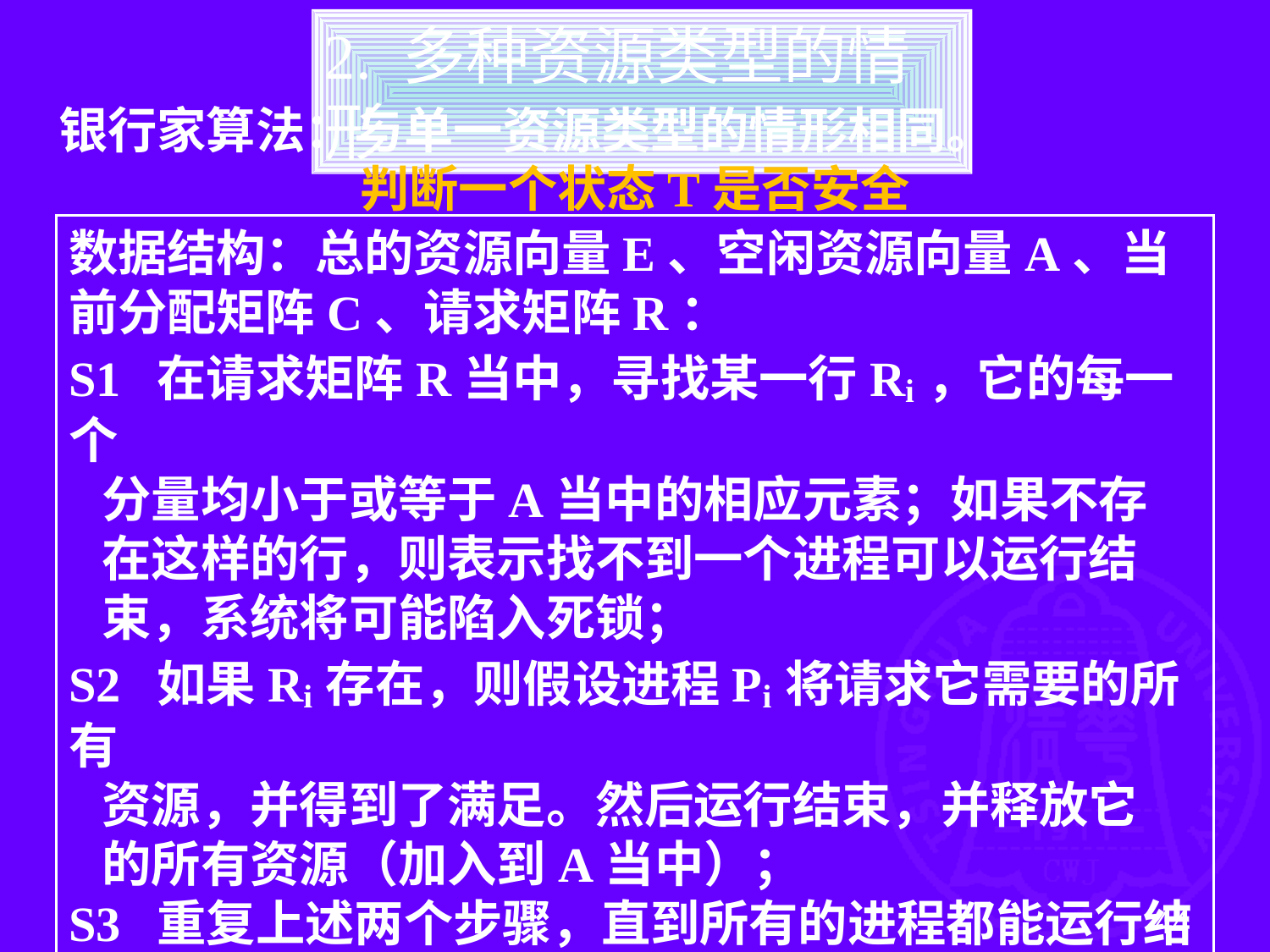

2. 多种资源类型的情形
银行家算法：与单一资源类型的情形相同。
判断一个状态T是否安全
数据结构：总的资源向量E、空闲资源向量A、当前分配矩阵C、请求矩阵R：
S1  在请求矩阵R当中，寻找某一行Ri，它的每一个
   分量均小于或等于A当中的相应元素；如果不存
   在这样的行，则表示找不到一个进程可以运行结
   束，系统将可能陷入死锁；
S2  如果Ri存在，则假设进程Pi将请求它需要的所有
   资源，并得到了满足。然后运行结束，并释放它
   的所有资源（加入到A当中）；
S3  重复上述两个步骤，直到所有的进程都能运行结
   束，这就说明最初的状态T是安全的；或者是死
   锁发生，这就说明T是不安全的。